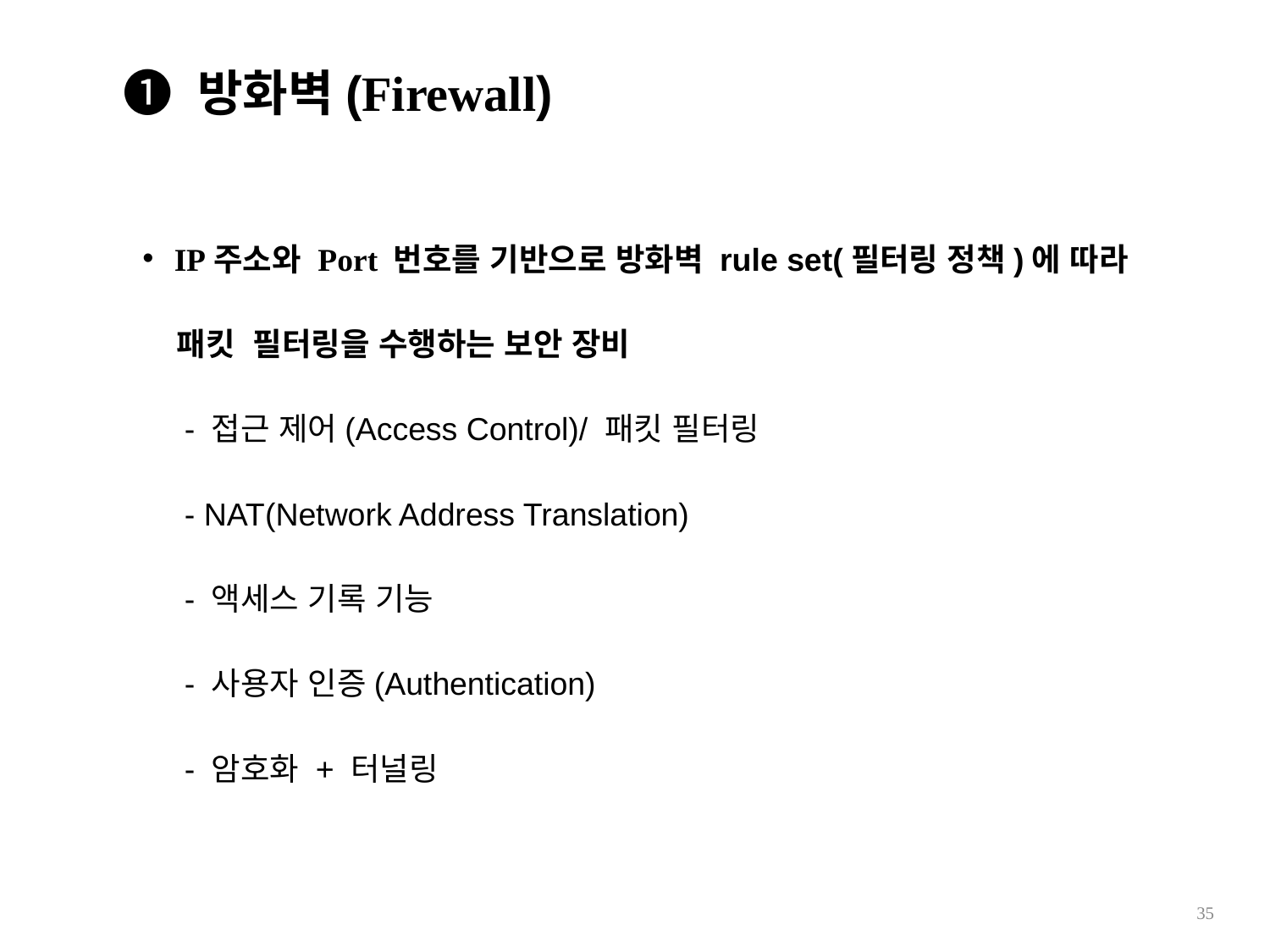

❶ 방화벽(Firewall)
IP주소와 Port 번호를 기반으로 방화벽 rule set(필터링 정책)에 따라
   패킷  필터링을 수행하는 보안 장비
- 접근 제어(Access Control)/ 패킷 필터링
- NAT(Network Address Translation)
- 액세스 기록 기능
- 사용자 인증(Authentication)
- 암호화 + 터널링
35